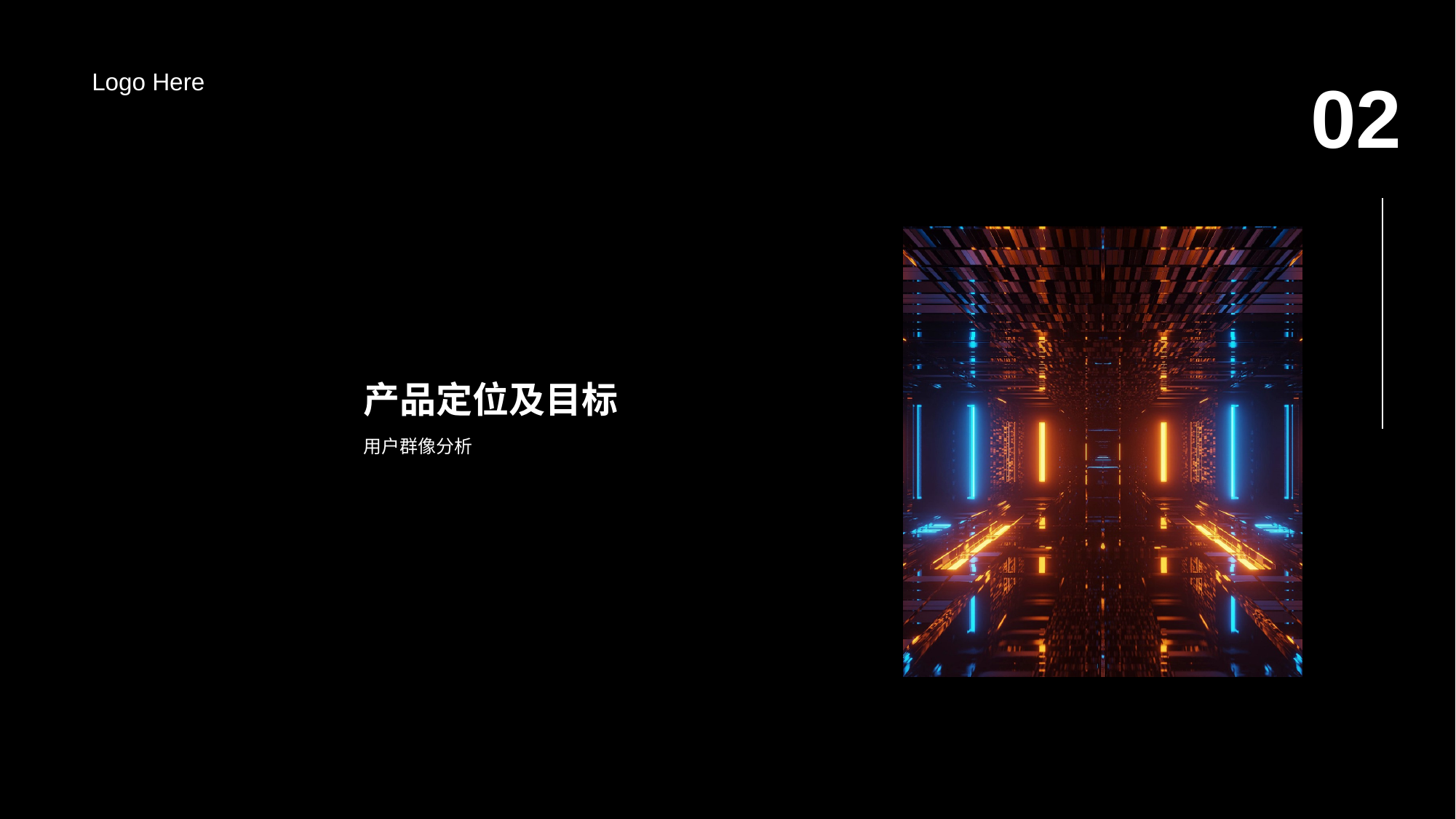

Logo Here
02
# 产品定位及目标
/02
用户群像分析